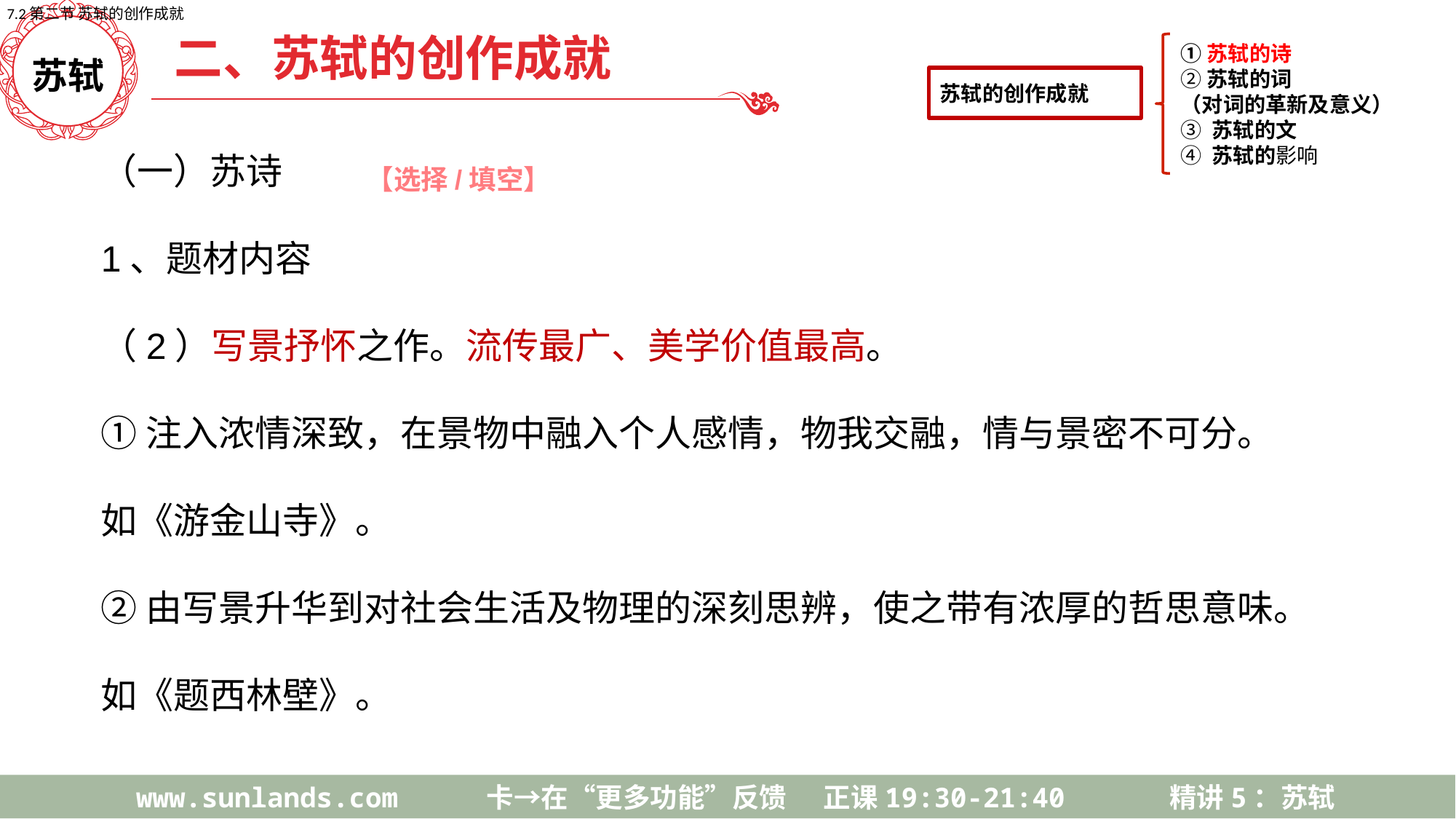

7.2第二节 苏轼的创作成就

二、苏轼的创作成就

苏轼的创作成就
①苏轼的诗
②苏轼的词
（对词的革新及意义）
③ 苏轼的文
④ 苏轼的影响
苏轼

（一）苏诗
1、题材内容
（2）写景抒怀之作。流传最广、美学价值最高。
①注入浓情深致，在景物中融入个人感情，物我交融，情与景密不可分。
如《游金山寺》。
②由写景升华到对社会生活及物理的深刻思辨，使之带有浓厚的哲思意味。
如《题西林壁》。
【选择/填空】